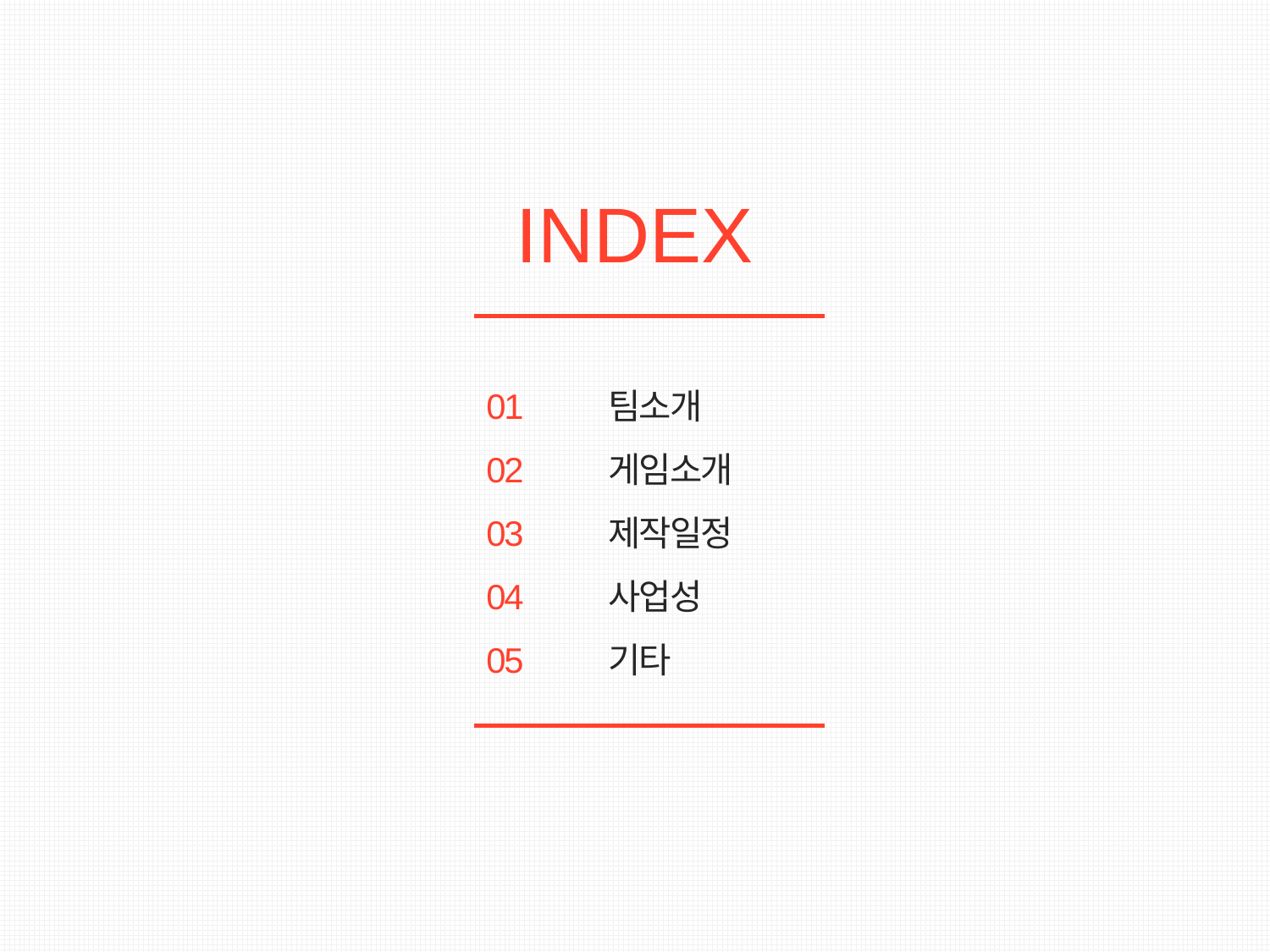

INDEX
01
02
03
04
05
팀소개
게임소개
제작일정
사업성
기타